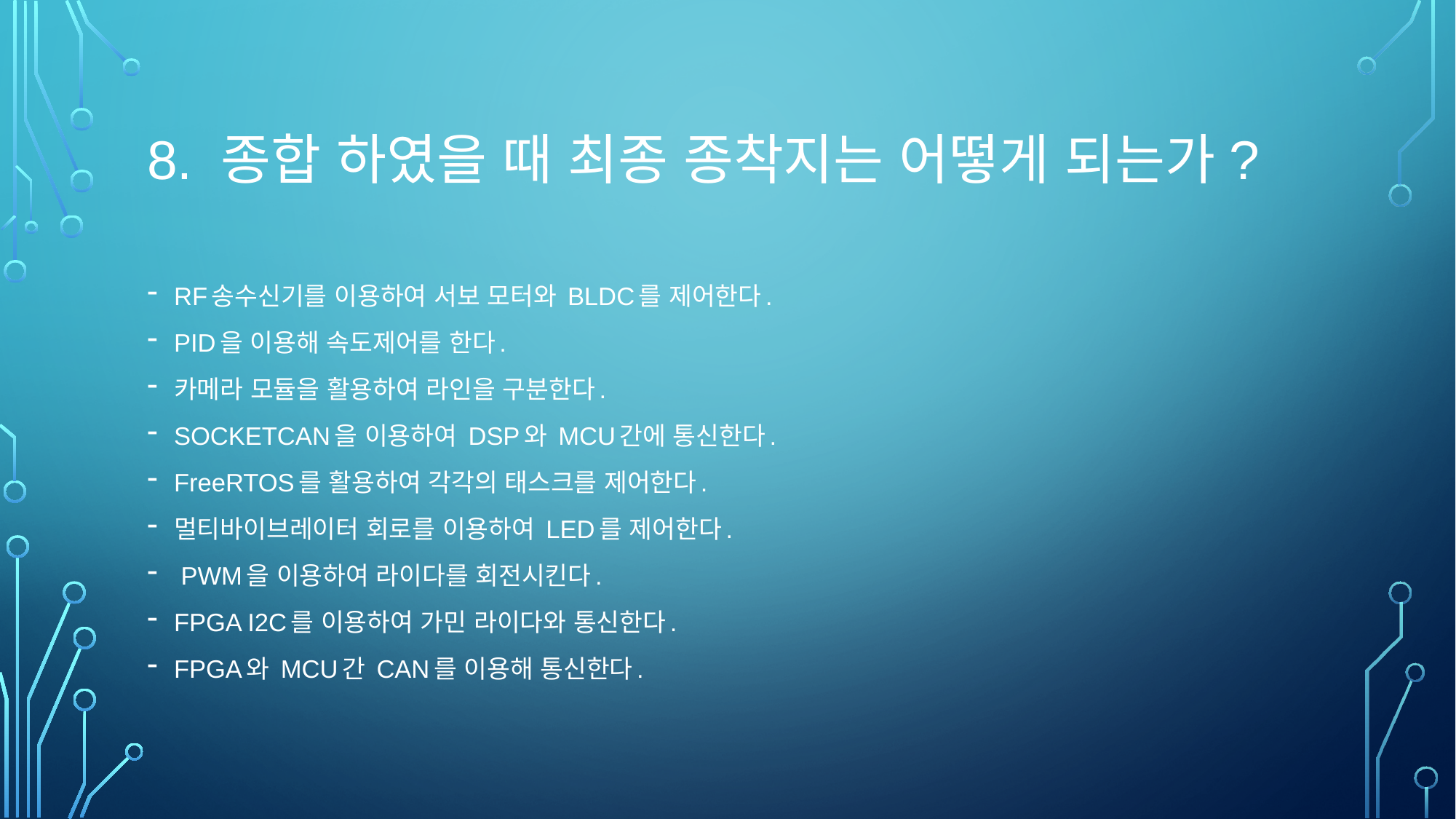

# 8. 종합 하였을 때 최종 종착지는 어떻게 되는가?
RF송수신기를 이용하여 서보 모터와 BLDC를 제어한다.
PID을 이용해 속도제어를 한다.
카메라 모듈을 활용하여 라인을 구분한다.
SOCKETCAN을 이용하여 DSP와 MCU간에 통신한다.
FreeRTOS를 활용하여 각각의 태스크를 제어한다.
멀티바이브레이터 회로를 이용하여 LED를 제어한다.
 PWM을 이용하여 라이다를 회전시킨다.
FPGA I2C를 이용하여 가민 라이다와 통신한다.
FPGA와 MCU간 CAN를 이용해 통신한다.